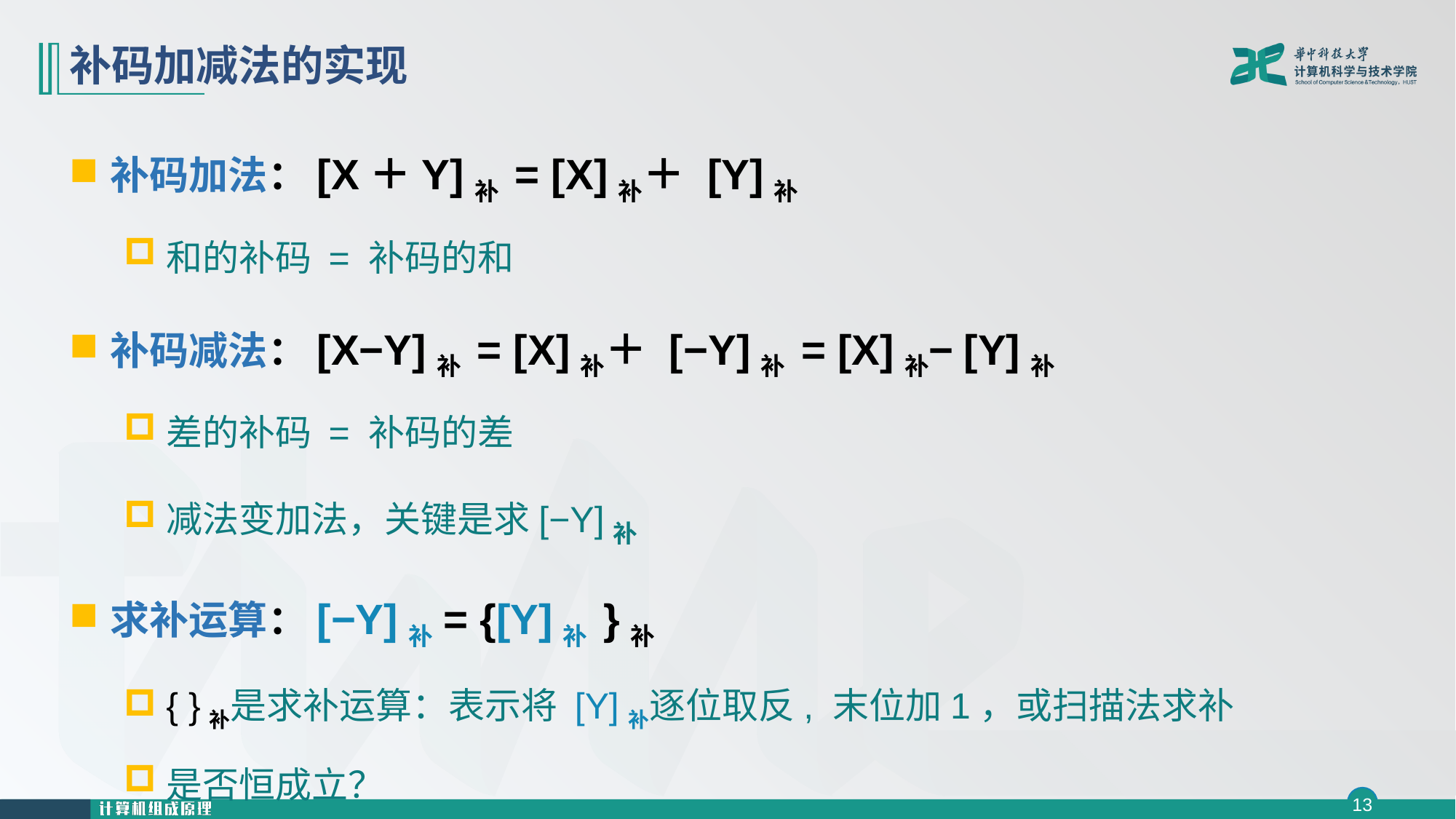

# 补码加减法的实现
补码加法：[X＋Y]补 = [X]补＋ [Y]补
和的补码 = 补码的和
补码减法：[X−Y]补 = [X]补＋ [−Y]补 = [X]补−[Y]补
差的补码 = 补码的差
减法变加法，关键是求[−Y]补
求补运算：[−Y]补= {[Y]补 }补
{ }补是求补运算：表示将 [Y]补逐位取反, 末位加1，或扫描法求补
是否恒成立？